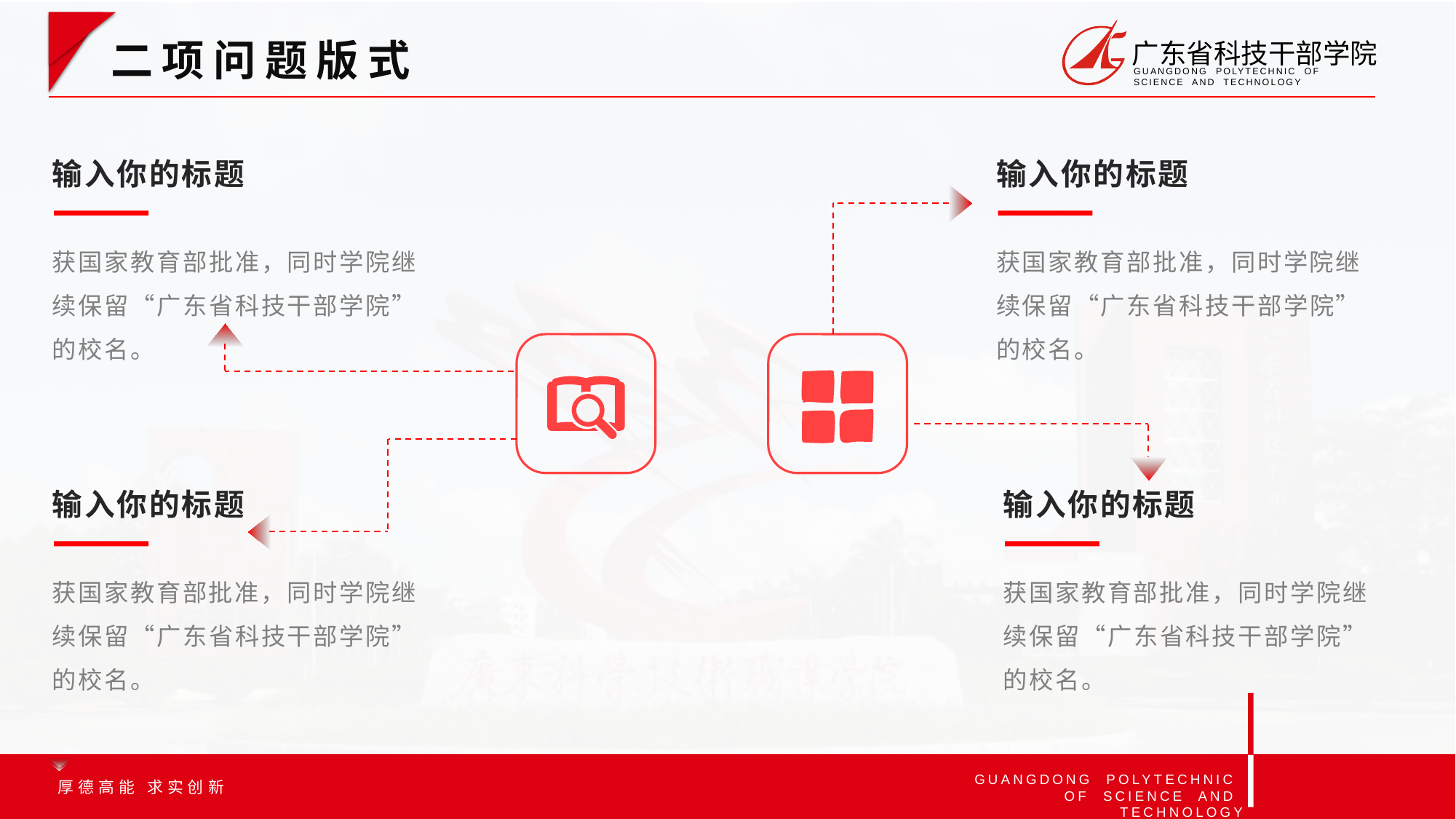

幻灯片中虚线为自己添加，Delete即可删除
二项问题版式
输入你的标题
输入你的标题

获国家教育部批准，同时学院继续保留“广东省科技干部学院”的校名。
获国家教育部批准，同时学院继续保留“广东省科技干部学院”的校名。

输入你的标题
输入你的标题

获国家教育部批准，同时学院继续保留“广东省科技干部学院”的校名。
获国家教育部批准，同时学院继续保留“广东省科技干部学院”的校名。